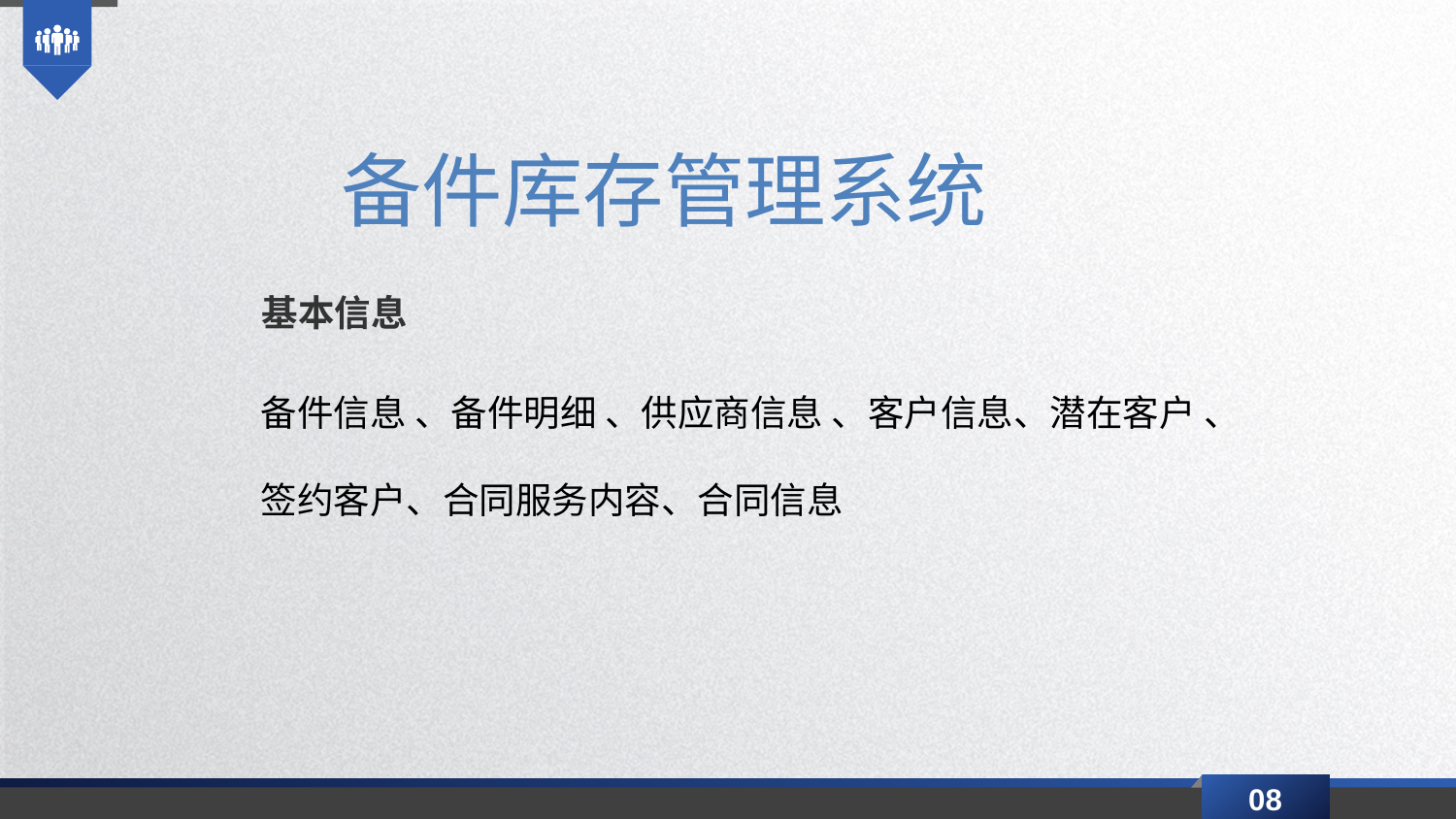

备件库存管理系统
基本信息
备件信息 、备件明细 、供应商信息 、客户信息、潜在客户 、

签约客户、合同服务内容、合同信息

08